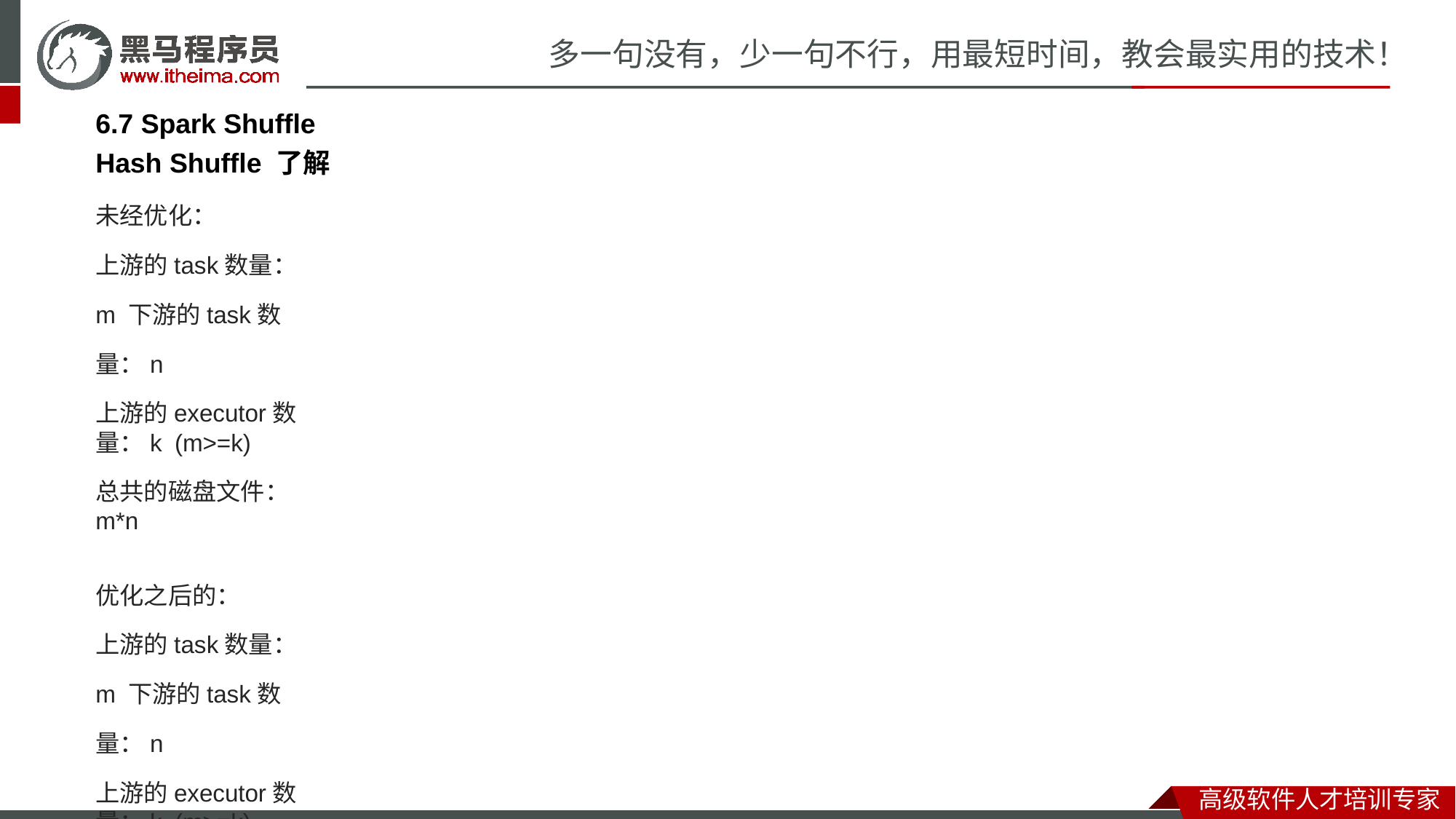

# 多一句没有，少一句不行，用最短时间，教会最实用的技术！

6.7 Spark Shuffle  Hash Shuffle 了解

未经优化：
上游的task数量：m 下游的task数量：n
上游的executor数量：k (m>=k)
总共的磁盘文件：m*n

优化之后的：
上游的task数量：m 下游的task数量：n
上游的executor数量：k (m>=k)
总共的磁盘文件：k*n
高级软件人才培训专家